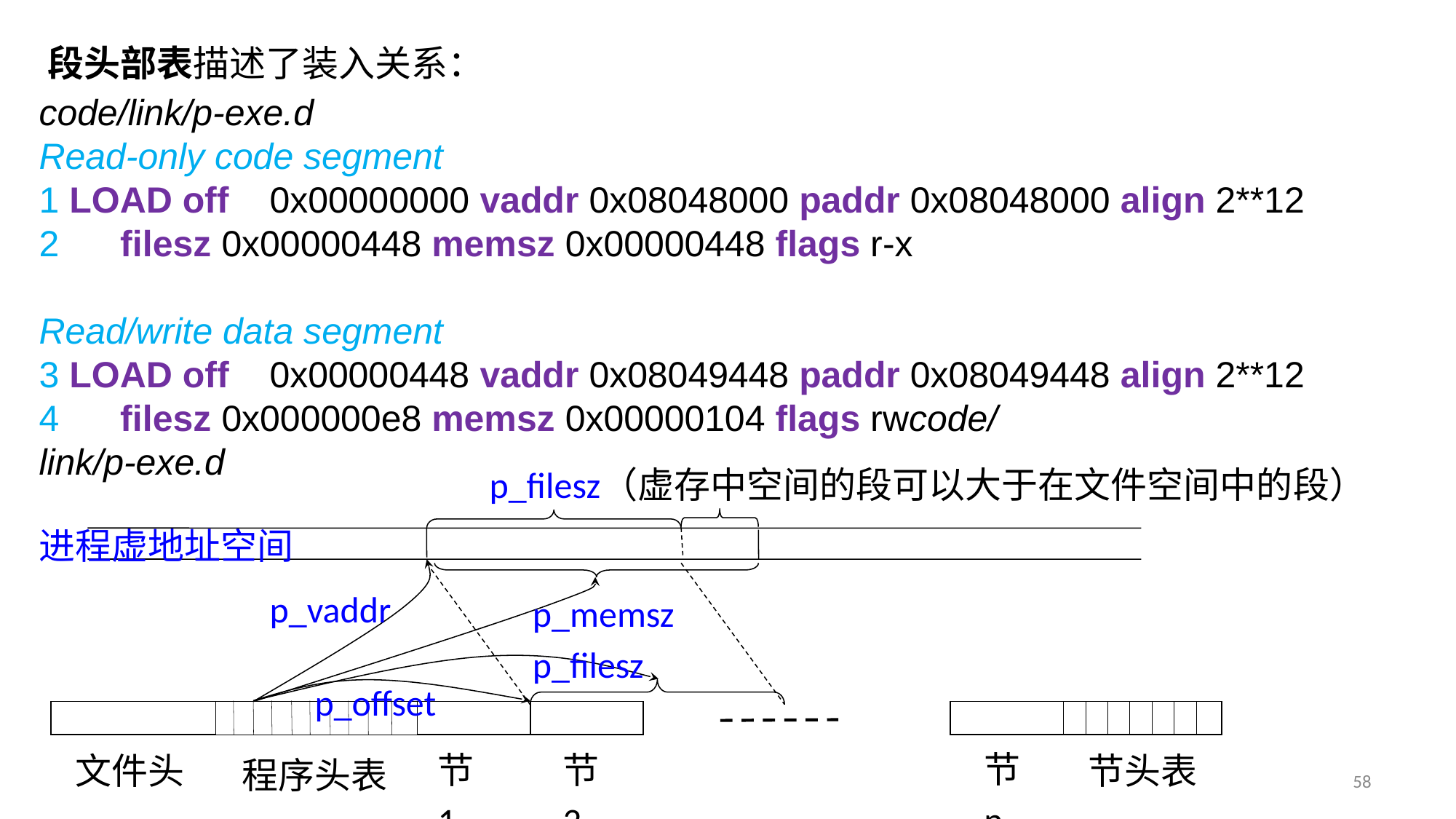

段头部表描述了装入关系：
code/link/p-exe.d
Read-only code segment
1 LOAD off    0x00000000 vaddr 0x08048000 paddr 0x08048000 align 2**12
2      filesz 0x00000448 memsz 0x00000448 flags r-x

Read/write data segment
3 LOAD off    0x00000448 vaddr 0x08049448 paddr 0x08049448 align 2**12
4      filesz 0x000000e8 memsz 0x00000104 flags rwcode/
link/p-exe.d

（虚存中空间的段可以大于在文件空间中的段）
p_filesz

进程虚地址空间

p_vaddr

p_memsz
p_filesz

p_offset

节n
节2
节1
文件头
节头表
程序头表
58